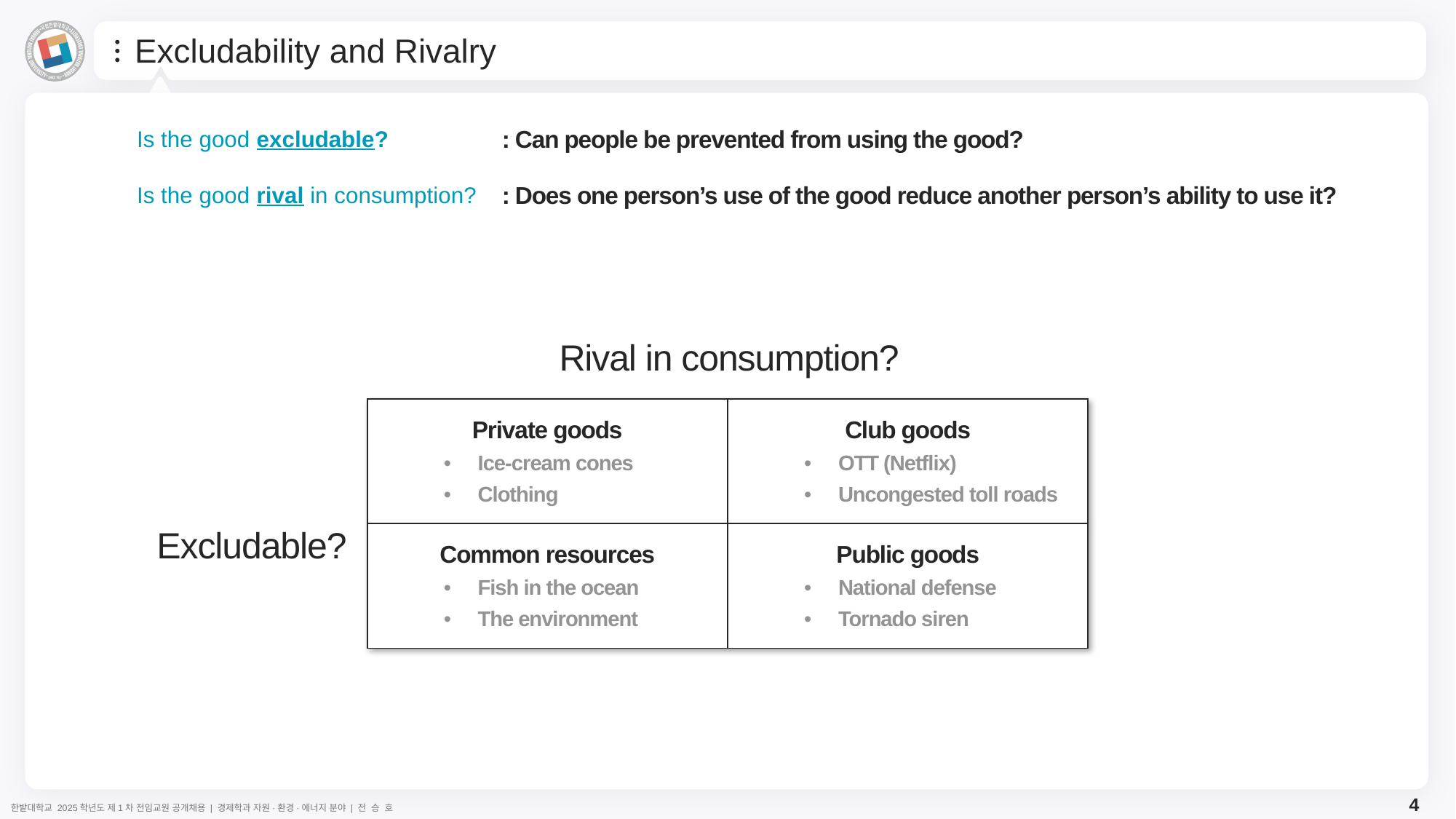

# Excludability and Rivalry
| Is the good excludable? | : Can people be prevented from using the good? |
| --- | --- |
| Is the good rival in consumption? | : Does one person’s use of the good reduce another person’s ability to use it? |
Rival in consumption?
| Private goods Ice-cream cones Clothing | Club goods OTT (Netflix) Uncongested toll roads |
| --- | --- |
| Common resources Fish in the ocean The environment | Public goods National defense Tornado siren |
Excludable?
4
한밭대학교 2025학년도 제1차 전임교원 공개채용 | 경제학과 자원·환경·에너지 분야 | 전  승  호